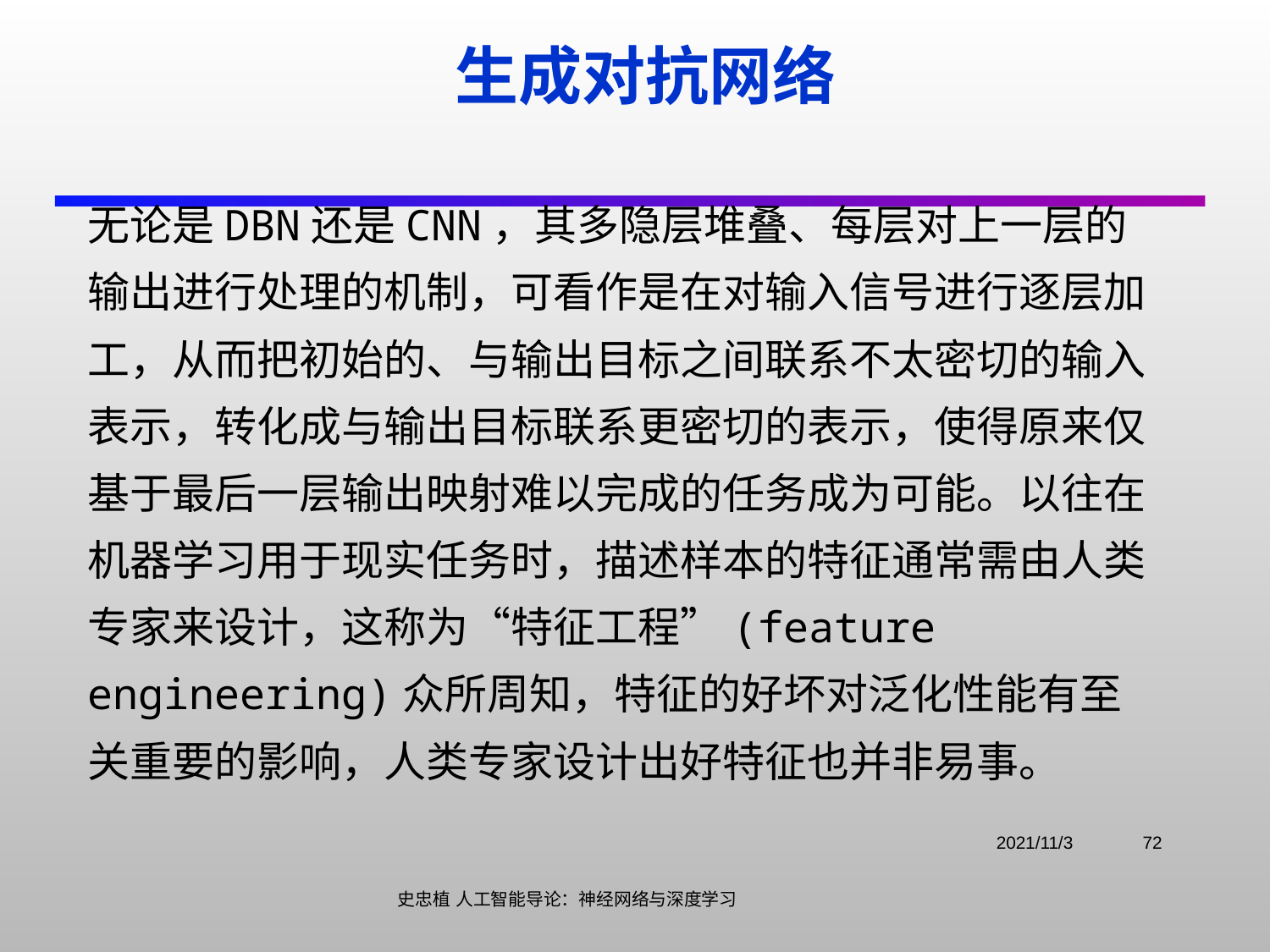

# 生成对抗网络
无论是DBN还是CNN，其多隐层堆叠、每层对上一层的输出进行处理的机制，可看作是在对输入信号进行逐层加工，从而把初始的、与输出目标之间联系不太密切的输入表示，转化成与输出目标联系更密切的表示，使得原来仅基于最后一层输出映射难以完成的任务成为可能。以往在机器学习用于现实任务时，描述样本的特征通常需由人类专家来设计，这称为“特征工程”(feature engineering)众所周知，特征的好坏对泛化性能有至关重要的影响，人类专家设计出好特征也并非易事。
2021/11/3
72
史忠植 人工智能导论：神经网络与深度学习